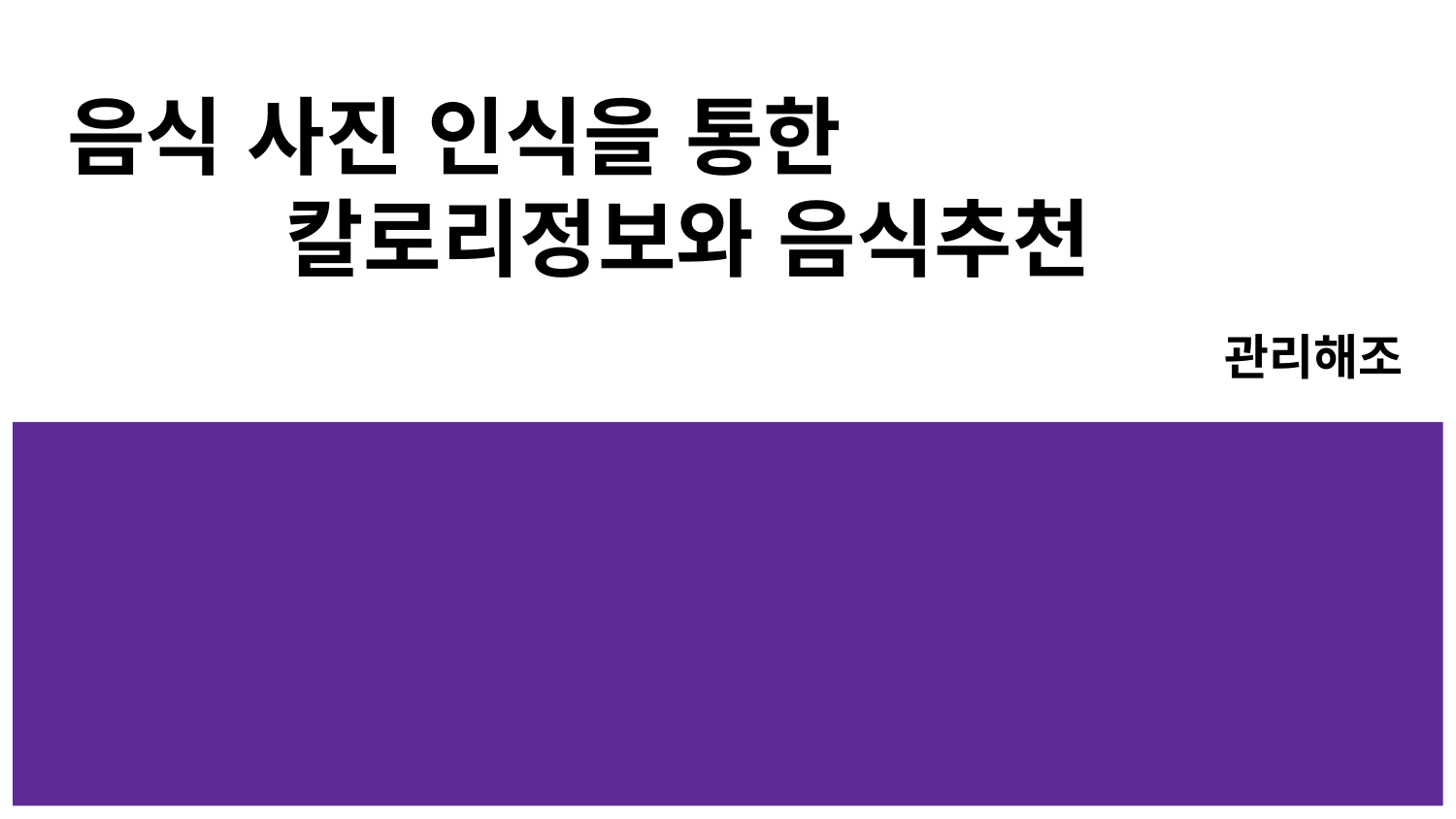

# 음식 사진 인식을 통한
칼로리정보와 음식추천
관리해조